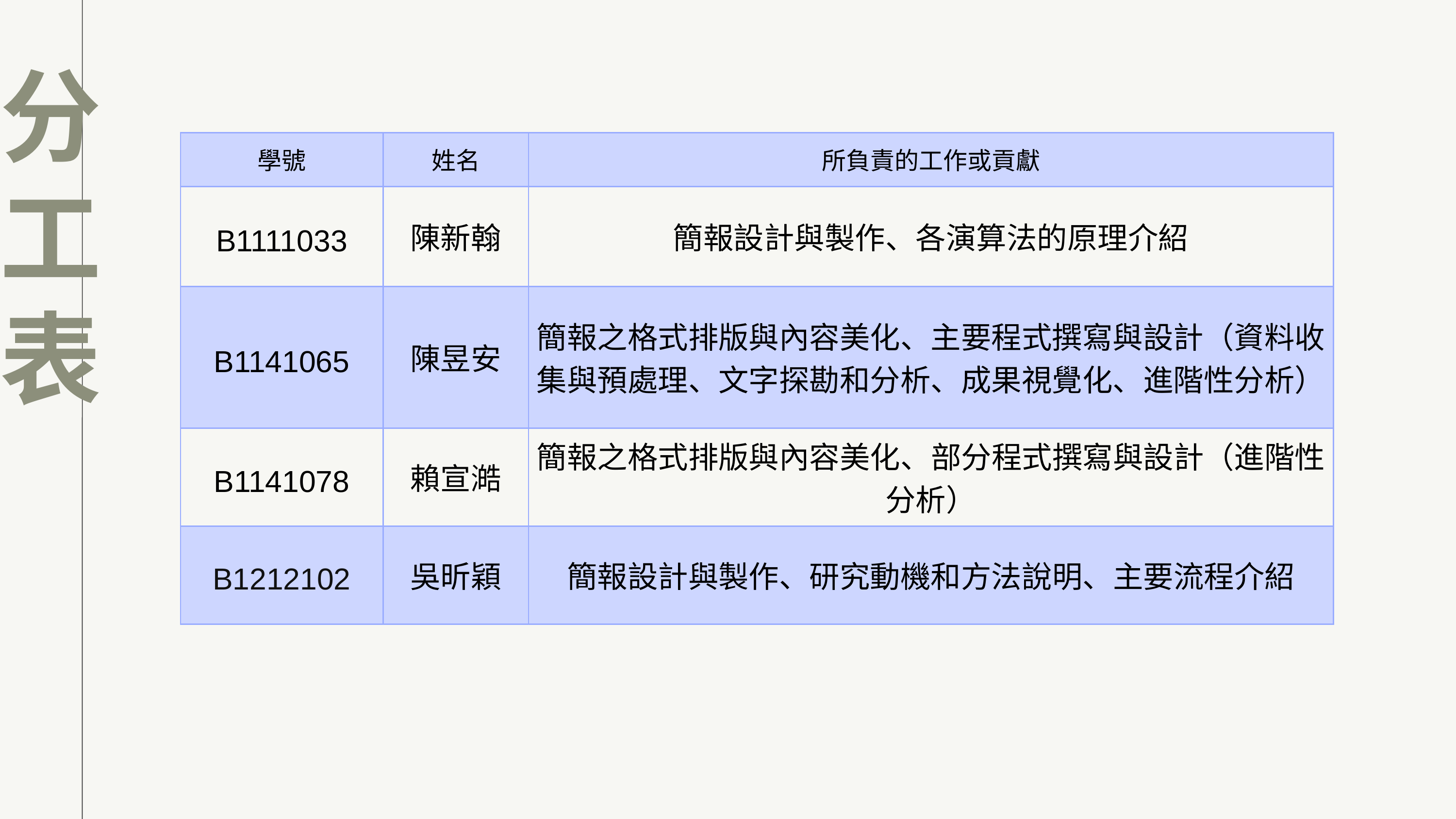

分工表
| 學號 | 姓名 | 所負責的工作或貢獻 |
| --- | --- | --- |
| B1111033 | 陳新翰 | 簡報設計與製作、各演算法的原理介紹 |
| B1141065 | 陳昱安 | 簡報之格式排版與內容美化、主要程式撰寫與設計（資料收集與預處理、文字探勘和分析、成果視覺化、進階性分析） |
| B1141078 | 賴宣澔 | 簡報之格式排版與內容美化、部分程式撰寫與設計（進階性分析） |
| B1212102 | 吳昕穎 | 簡報設計與製作、研究動機和方法說明、主要流程介紹 |